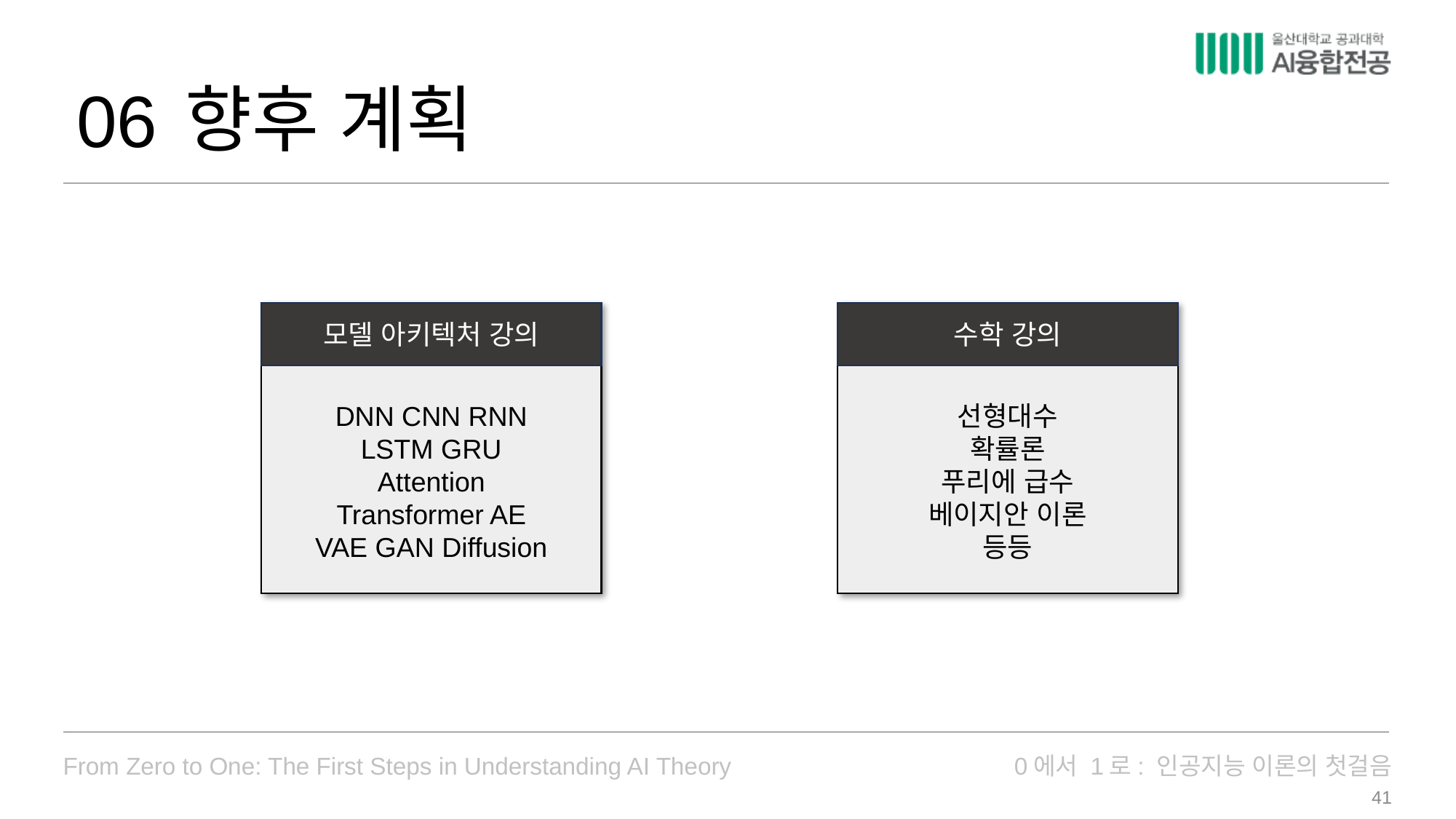

06
# 향후 계획

수학 강의
선형대수
확률론
푸리에 급수
베이지안 이론
등등

모델 아키텍처 강의
DNN CNN RNN LSTM GRU Attention Transformer AE VAE GAN Diffusion
41